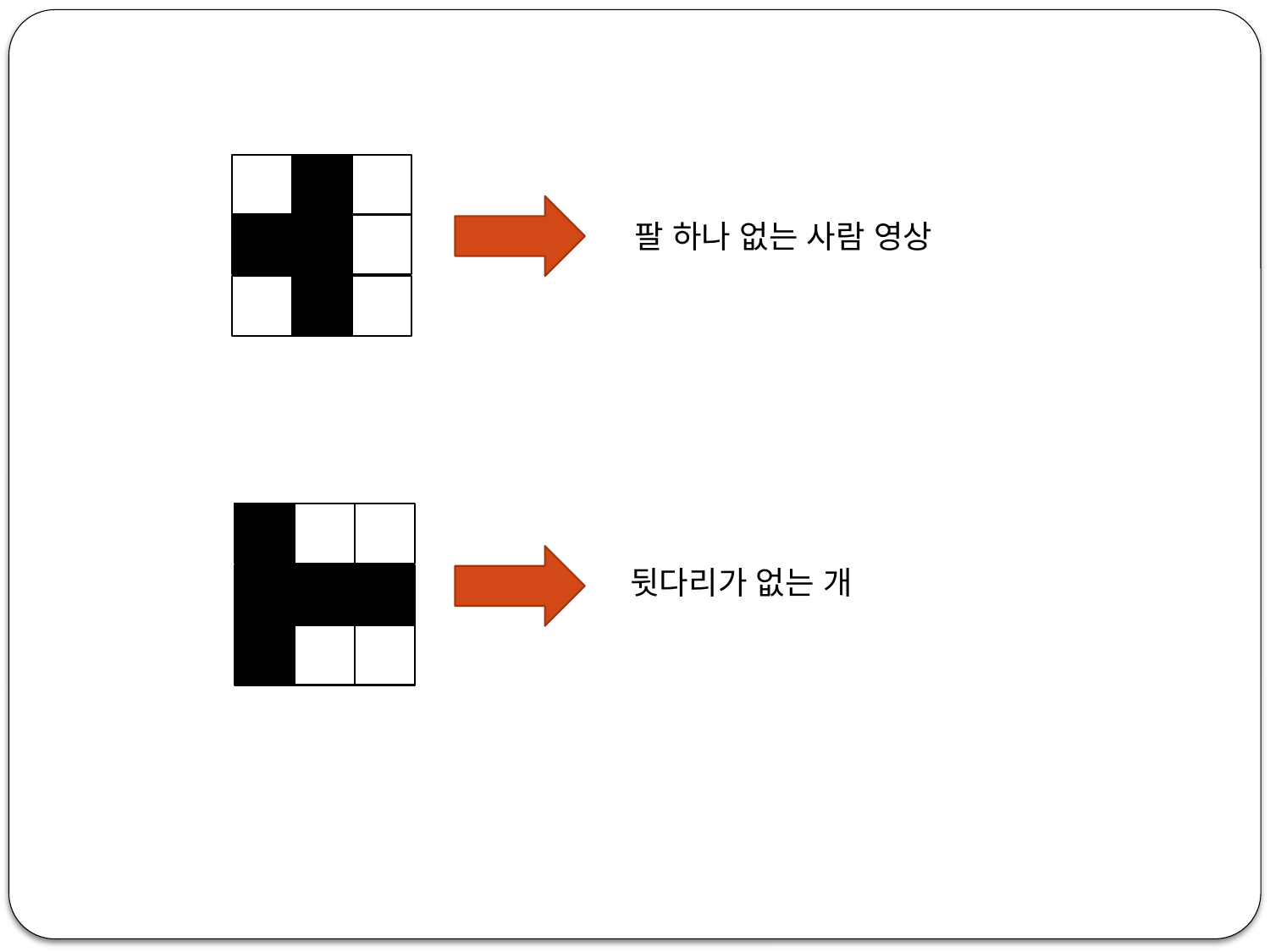

팔 하나 없는 사람 영상

뒷다리가 없는 개